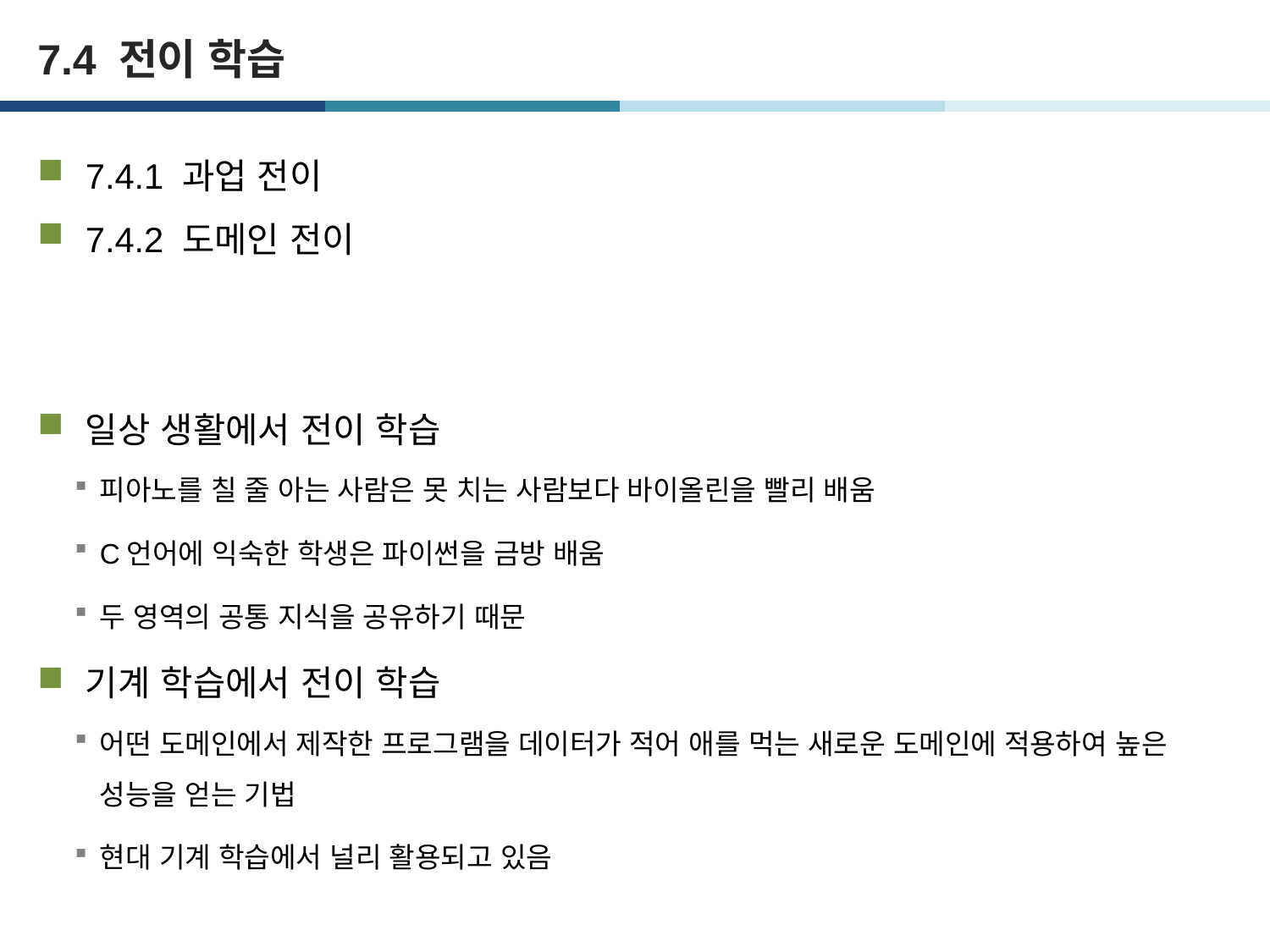

# 7.4 전이 학습
7.4.1 과업 전이
7.4.2 도메인 전이

일상 생활에서 전이 학습
피아노를 칠 줄 아는 사람은 못 치는 사람보다 바이올린을 빨리 배움
C언어에 익숙한 학생은 파이썬을 금방 배움
두 영역의 공통 지식을 공유하기 때문
기계 학습에서 전이 학습
어떤 도메인에서 제작한 프로그램을 데이터가 적어 애를 먹는 새로운 도메인에 적용하여 높은 성능을 얻는 기법
현대 기계 학습에서 널리 활용되고 있음